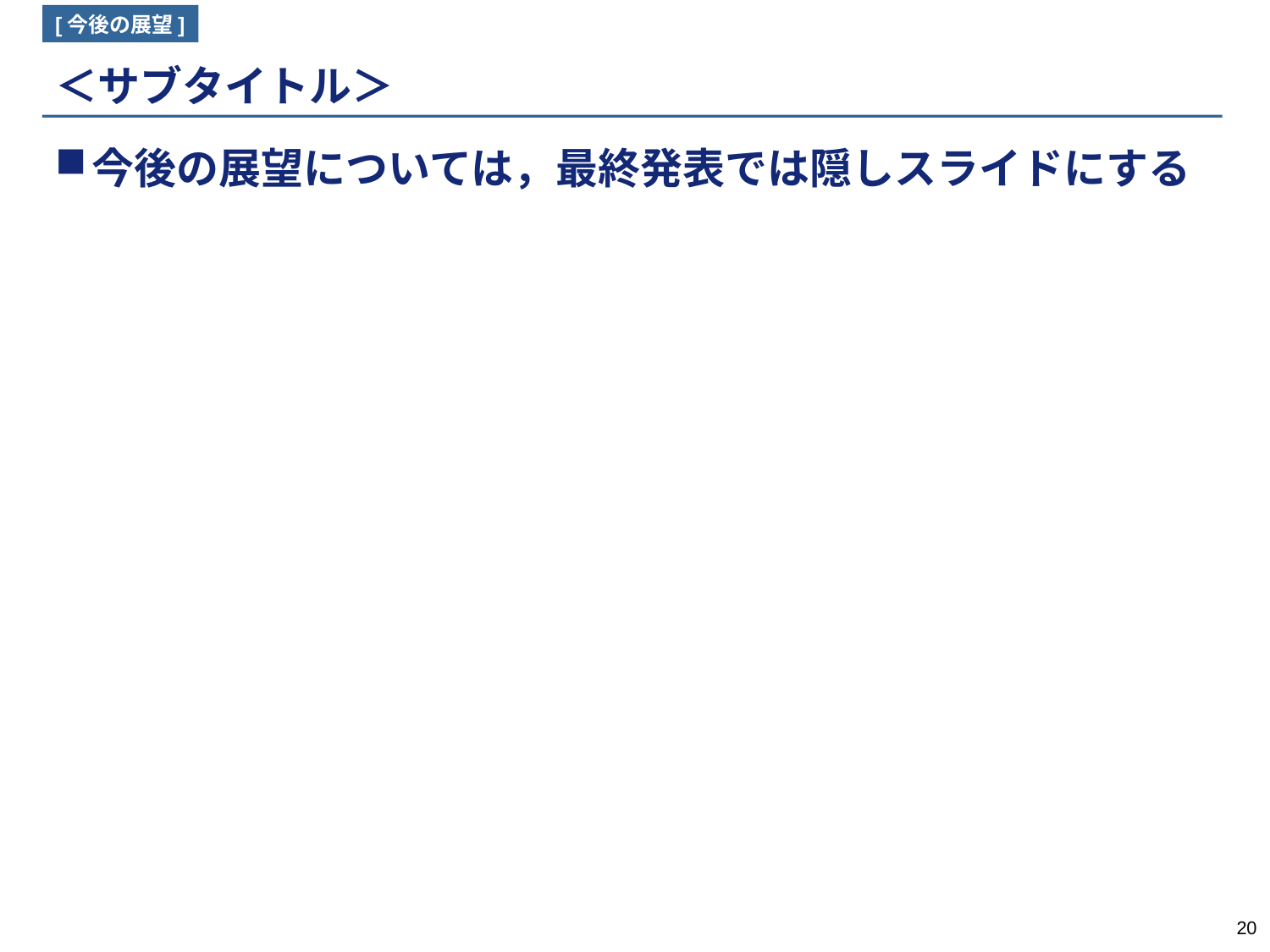

[今後の展望]

# ＜サブタイトル＞
今後の展望については，最終発表では隠しスライドにする
20